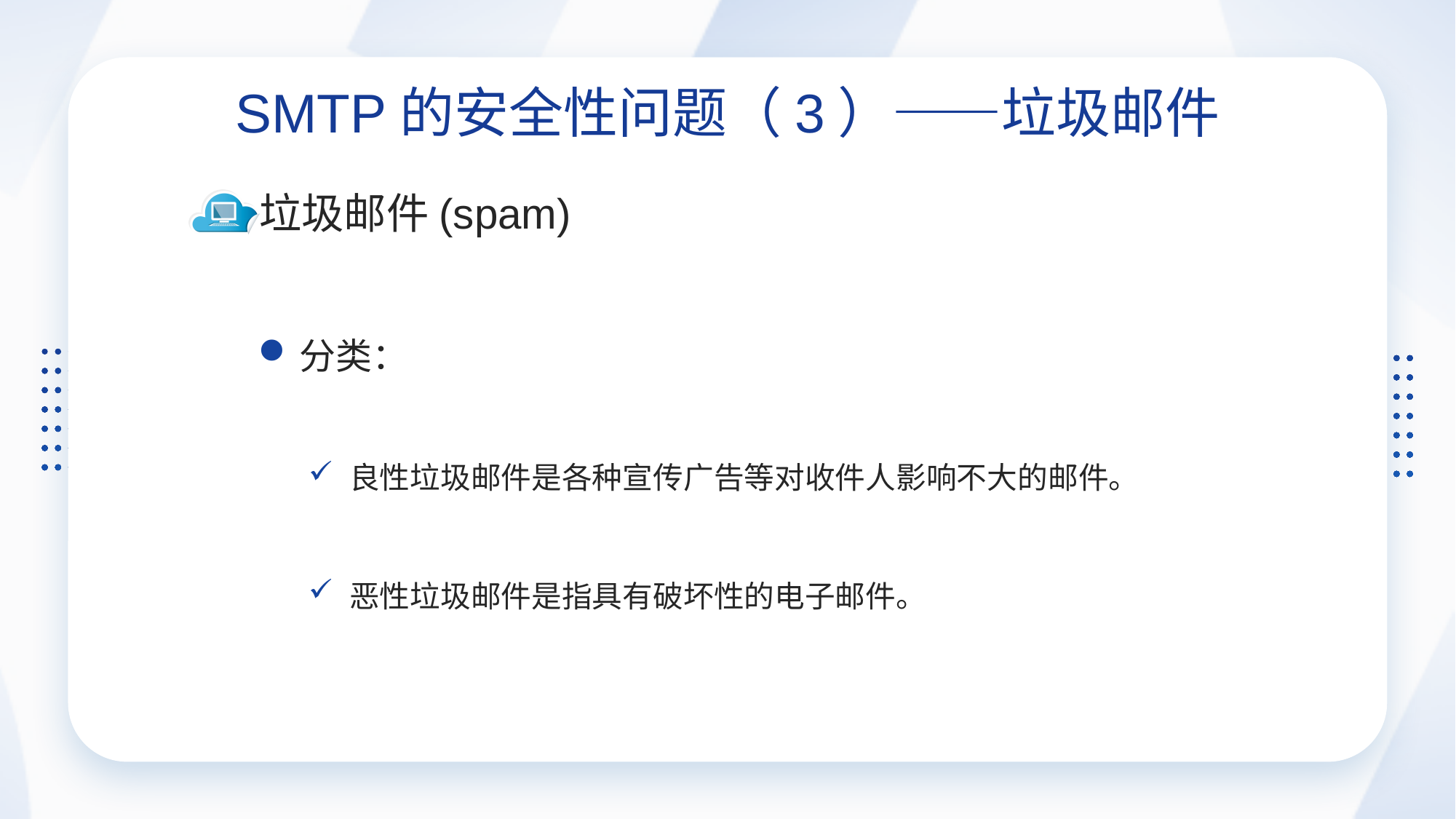

SMTP的安全性问题（3）——垃圾邮件
垃圾邮件(spam)
分类：
良性垃圾邮件是各种宣传广告等对收件人影响不大的邮件。
恶性垃圾邮件是指具有破坏性的电子邮件。